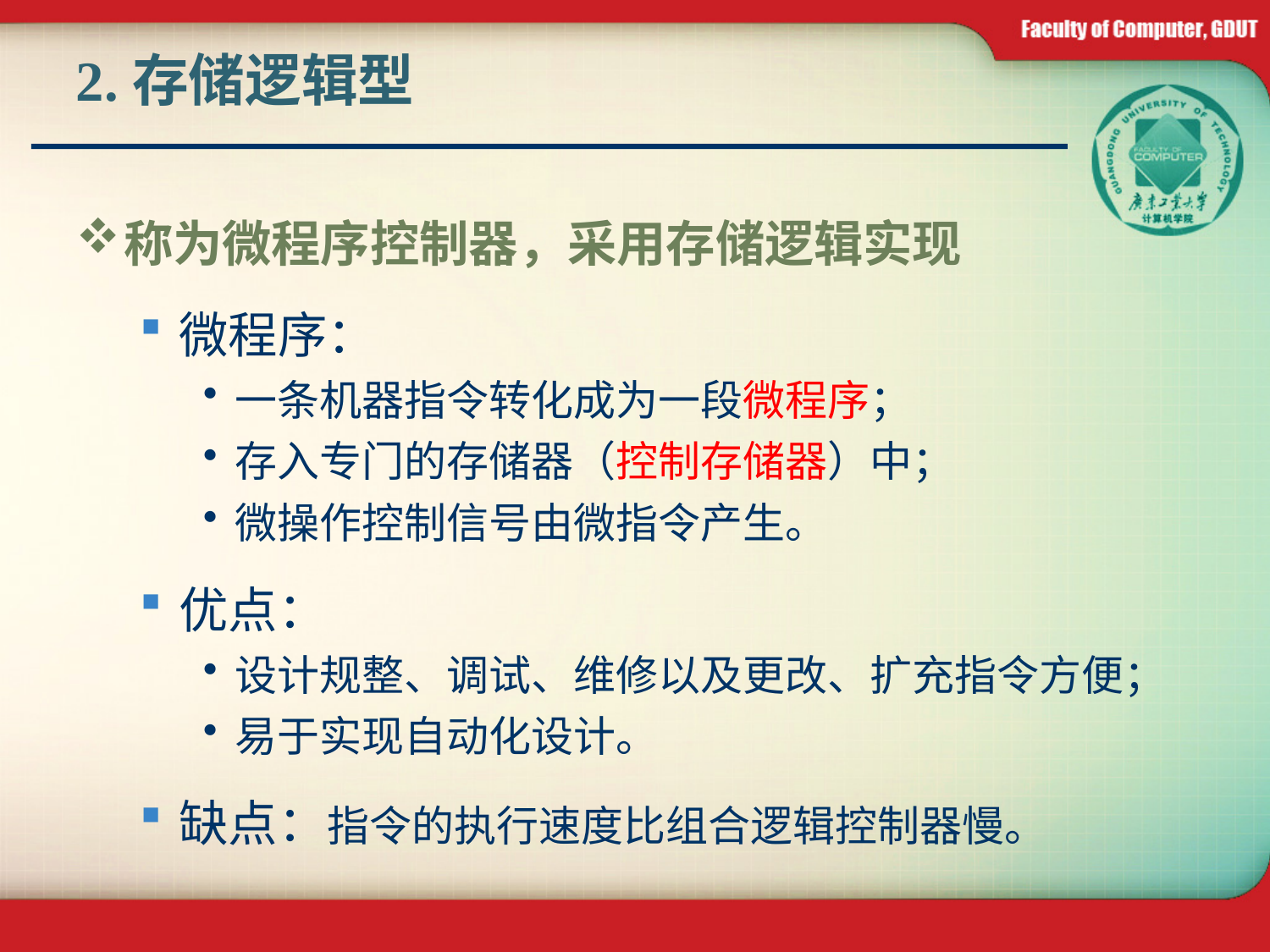

# 2.存储逻辑型
称为微程序控制器，采用存储逻辑实现
微程序：
一条机器指令转化成为一段微程序；
存入专门的存储器（控制存储器）中；
微操作控制信号由微指令产生。
优点：
设计规整、调试、维修以及更改、扩充指令方便；
易于实现自动化设计。
缺点：指令的执行速度比组合逻辑控制器慢。